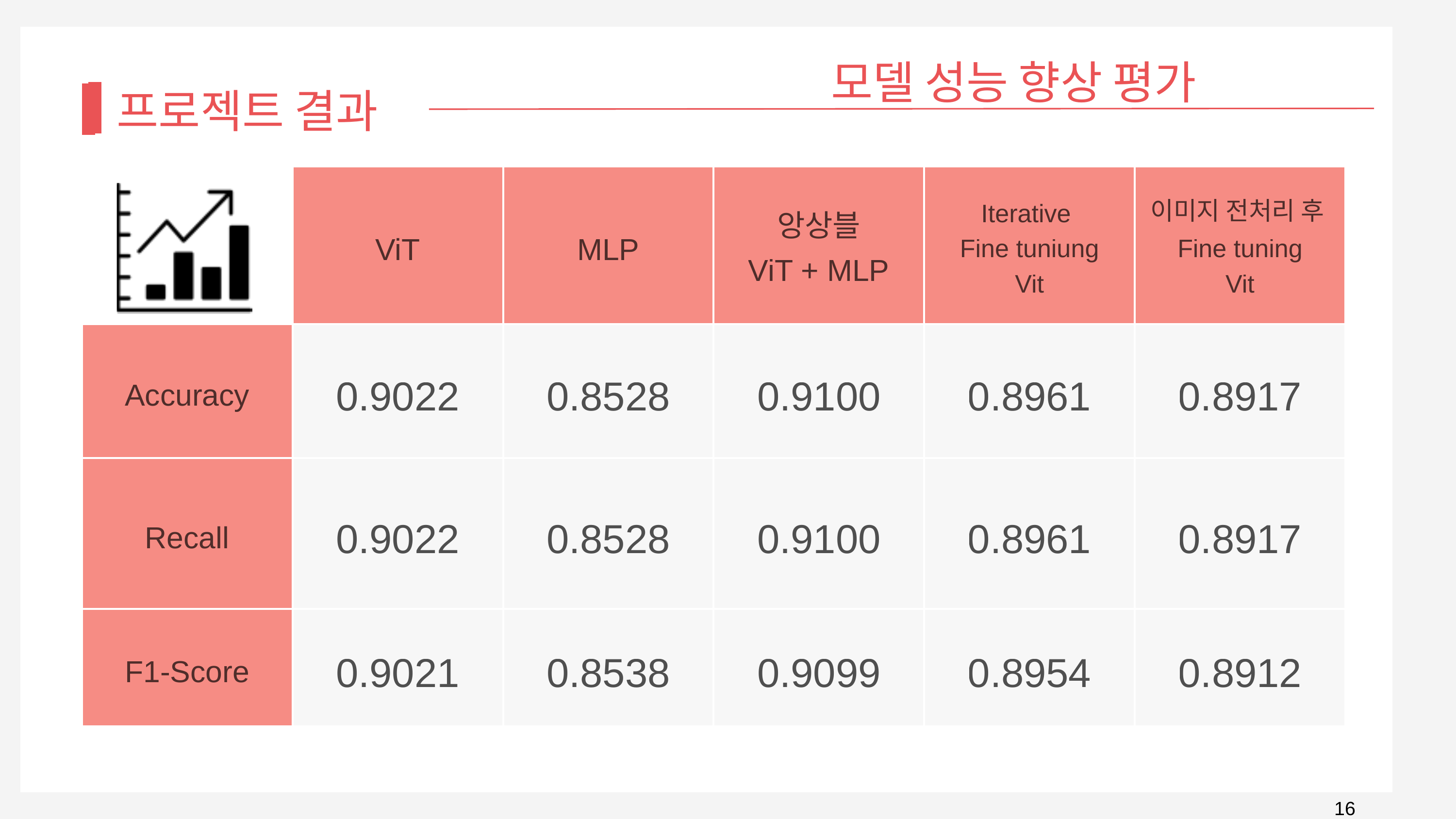

모델 성능 향상 평가
프로젝트 결과

|  | ViT | MLP | 앙상블 ViT + MLP | Iterative Fine tuniung Vit | 이미지 전처리 후 Fine tuning Vit |
| --- | --- | --- | --- | --- | --- |
| Accuracy | 0.9022 | 0.8528 | 0.9100 | 0.8961 | 0.8917 |
| Recall | 0.9022 | 0.8528 | 0.9100 | 0.8961 | 0.8917 |
| F1-Score | 0.9021 | 0.8538 | 0.9099 | 0.8954 | 0.8912 |

16